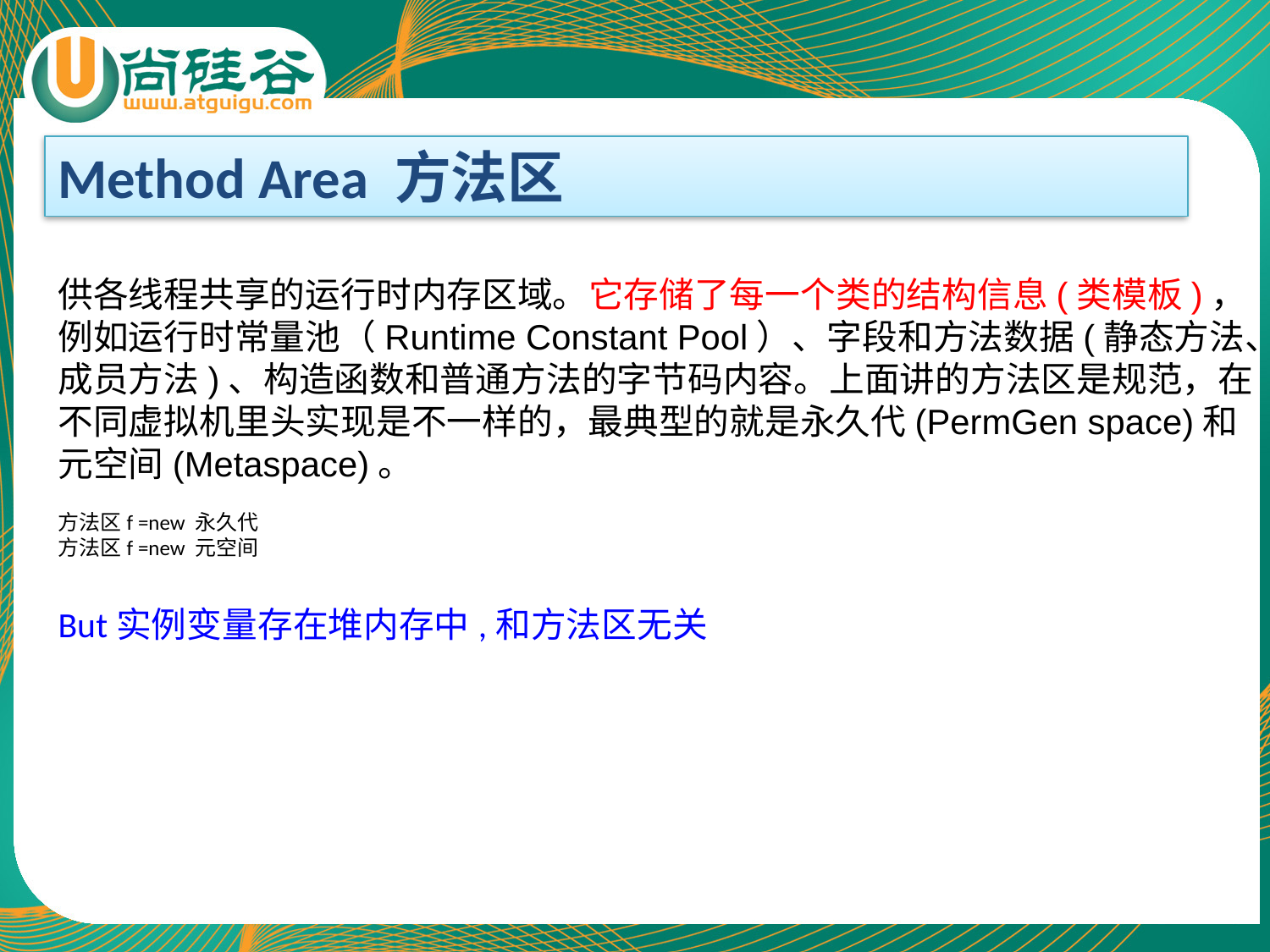

Method Area 方法区
供各线程共享的运行时内存区域。它存储了每一个类的结构信息(类模板)，例如运行时常量池（Runtime Constant Pool）、字段和方法数据(静态方法、成员方法)、构造函数和普通方法的字节码内容。上面讲的方法区是规范，在不同虚拟机里头实现是不一样的，最典型的就是永久代(PermGen space)和元空间(Metaspace)。

方法区f =new 永久代
方法区f =new 元空间

But实例变量存在堆内存中,和方法区无关